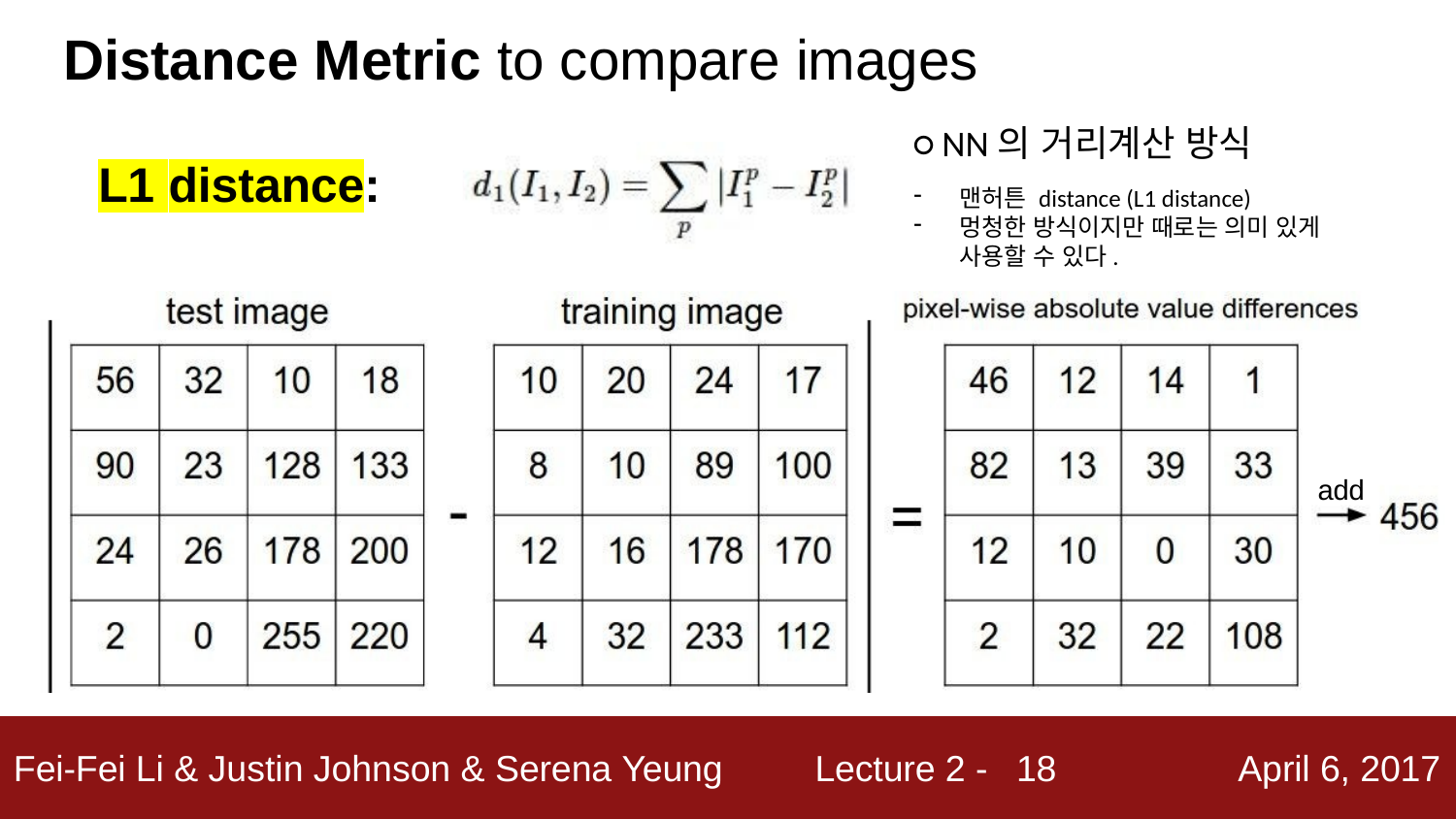

# Distance Metric to compare images
○ NN의 거리계산 방식

맨허튼 distance (L1 distance)
멍청한 방식이지만 때로는 의미 있게 사용할 수 있다.

L1 distance:

add
18
Fei-Fei Li & Justin Johnson & Serena Yeung
Lecture 2 -
April 6, 2017